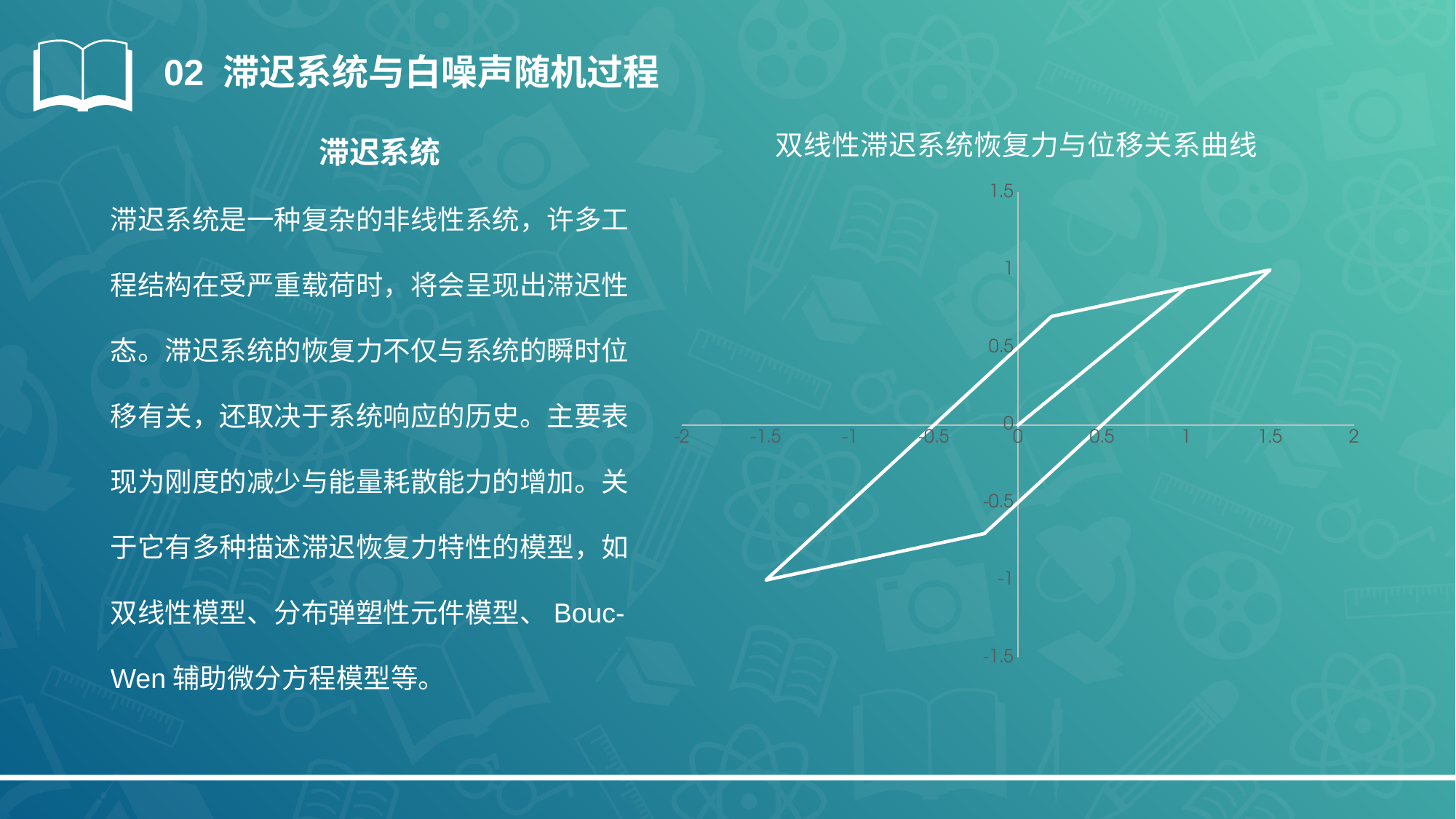

02 滞迟系统与白噪声随机过程

### Chart: 双线性滞迟系统恢复力与位移关系曲线

| Category | Y 值 |
|---|---|
滞迟系统
滞迟系统是一种复杂的非线性系统，许多工程结构在受严重载荷时，将会呈现出滞迟性态。滞迟系统的恢复力不仅与系统的瞬时位移有关，还取决于系统响应的历史。主要表现为刚度的减少与能量耗散能力的增加。关于它有多种描述滞迟恢复力特性的模型，如双线性模型、分布弹塑性元件模型、Bouc-Wen辅助微分方程模型等。